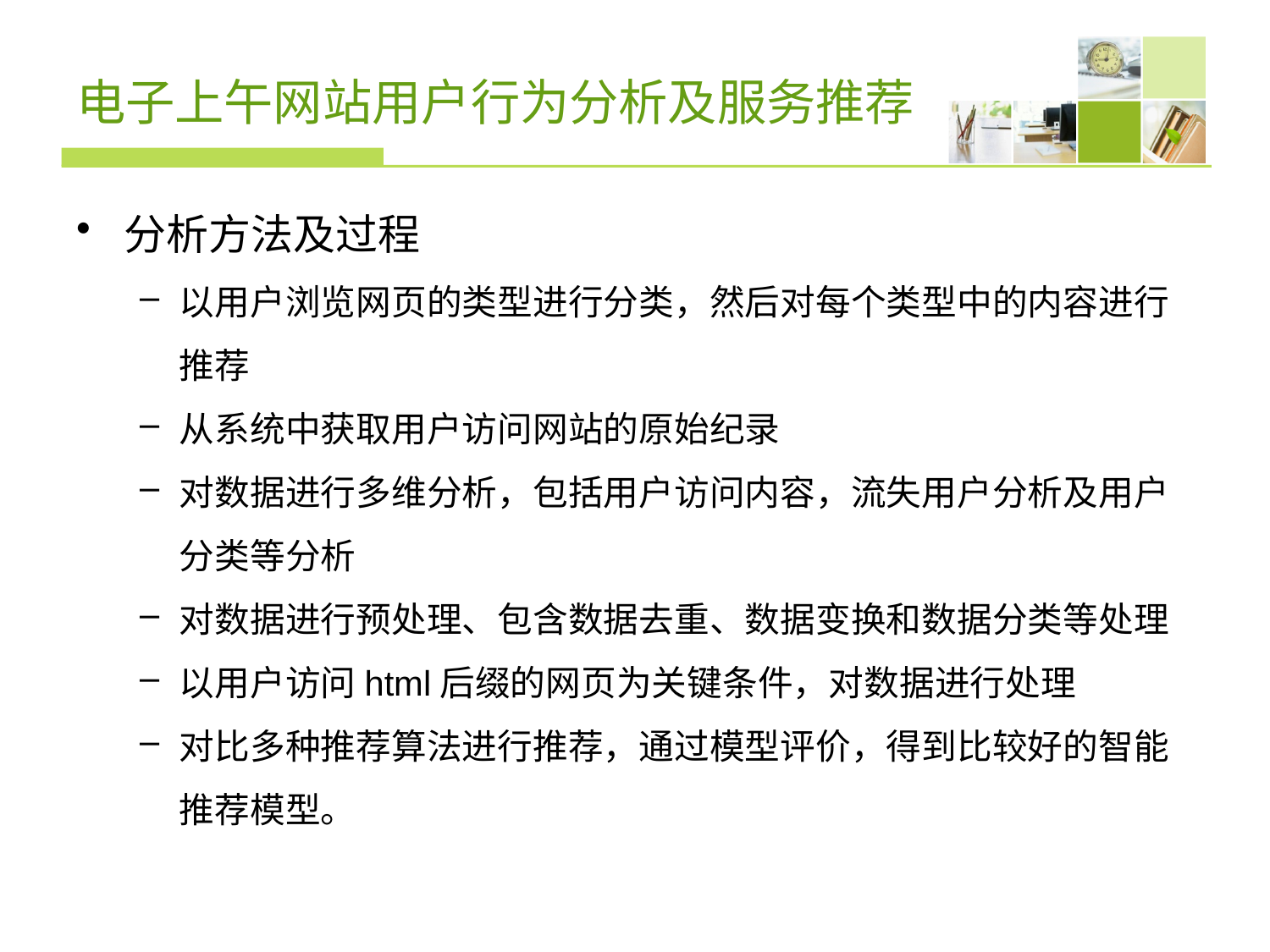

# 电子上午网站用户行为分析及服务推荐
分析方法及过程
以用户浏览网页的类型进行分类，然后对每个类型中的内容进行推荐
从系统中获取用户访问网站的原始纪录
对数据进行多维分析，包括用户访问内容，流失用户分析及用户分类等分析
对数据进行预处理、包含数据去重、数据变换和数据分类等处理
以用户访问html后缀的网页为关键条件，对数据进行处理
对比多种推荐算法进行推荐，通过模型评价，得到比较好的智能推荐模型。